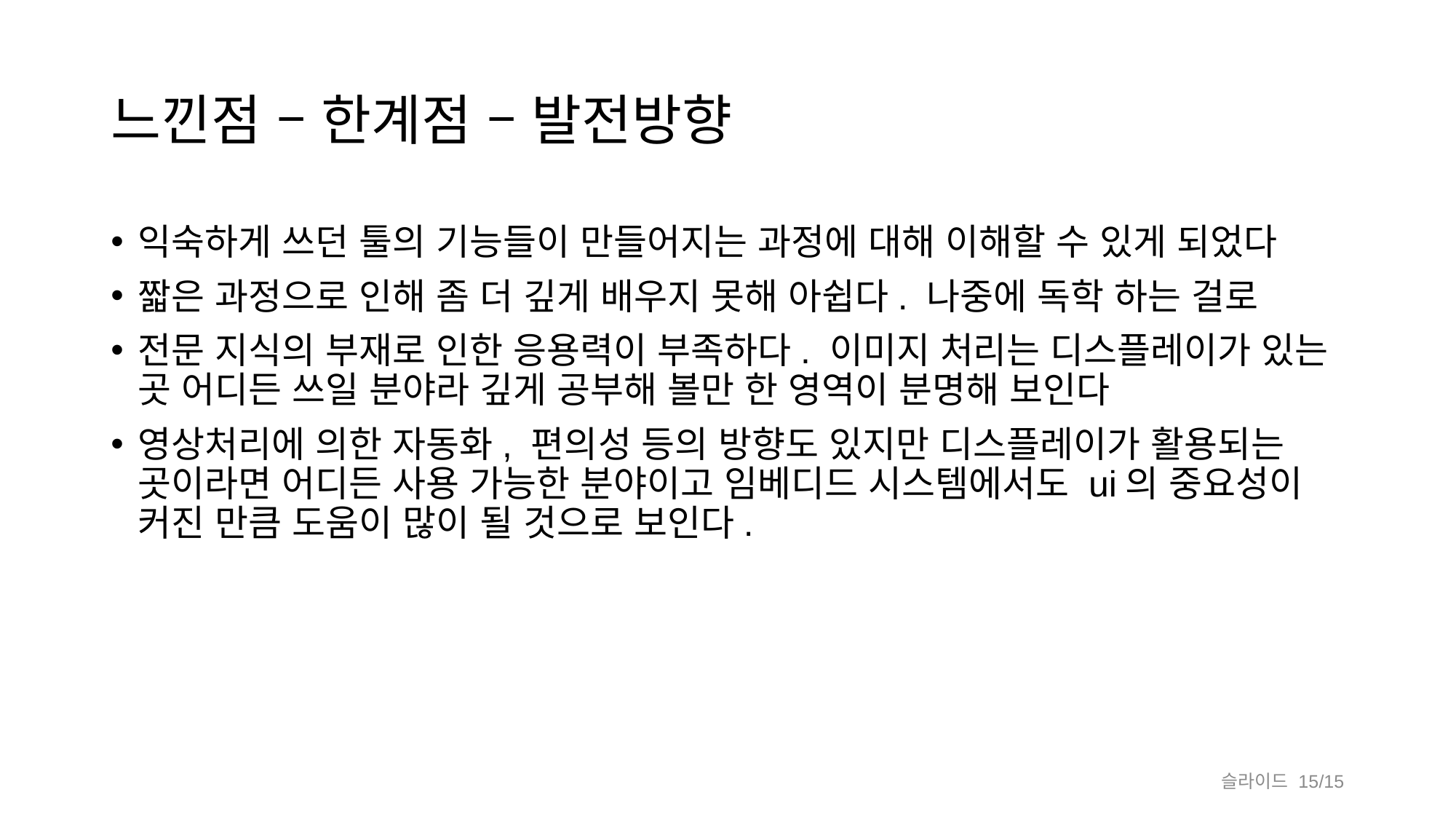

# 느낀점 – 한계점 – 발전방향
익숙하게 쓰던 툴의 기능들이 만들어지는 과정에 대해 이해할 수 있게 되었다
짧은 과정으로 인해 좀 더 깊게 배우지 못해 아쉽다. 나중에 독학 하는 걸로
전문 지식의 부재로 인한 응용력이 부족하다. 이미지 처리는 디스플레이가 있는 곳 어디든 쓰일 분야라 깊게 공부해 볼만 한 영역이 분명해 보인다
영상처리에 의한 자동화, 편의성 등의 방향도 있지만 디스플레이가 활용되는 곳이라면 어디든 사용 가능한 분야이고 임베디드 시스템에서도 ui의 중요성이 커진 만큼 도움이 많이 될 것으로 보인다.

슬라이드 15/15